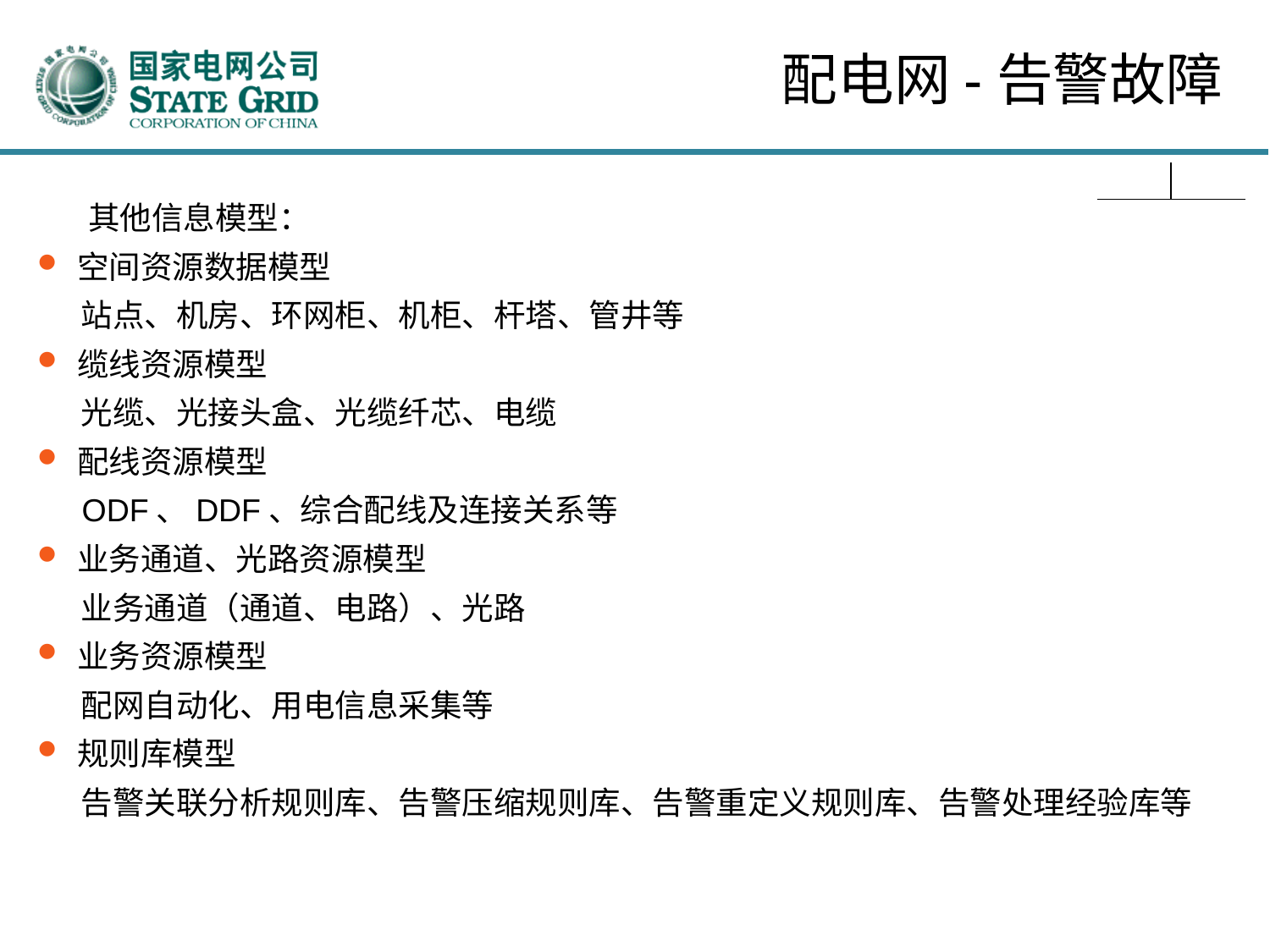

配电网-告警故障
      其他信息模型：
空间资源数据模型
     站点、机房、环网柜、机柜、杆塔、管井等
缆线资源模型
     光缆、光接头盒、光缆纤芯、电缆
配线资源模型
     ODF、DDF、综合配线及连接关系等
业务通道、光路资源模型
     业务通道（通道、电路）、光路
业务资源模型
     配网自动化、用电信息采集等
规则库模型
     告警关联分析规则库、告警压缩规则库、告警重定义规则库、告警处理经验库等